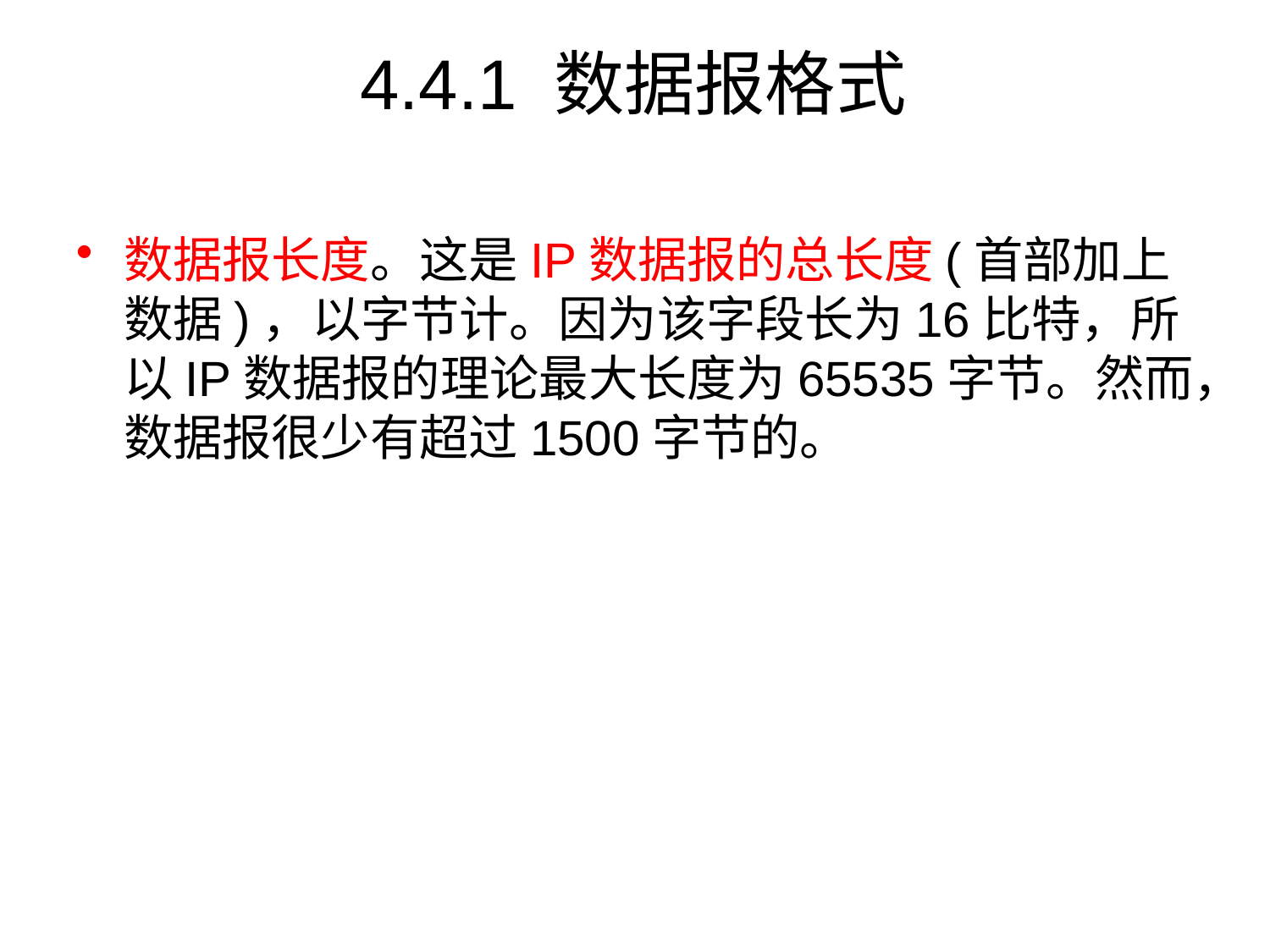

# 4.4.1 数据报格式
数据报长度。这是IP数据报的总长度(首部加上数据)，以字节计。因为该字段长为16比特，所以IP数据报的理论最大长度为65535字节。然而，数据报很少有超过1500字节的。